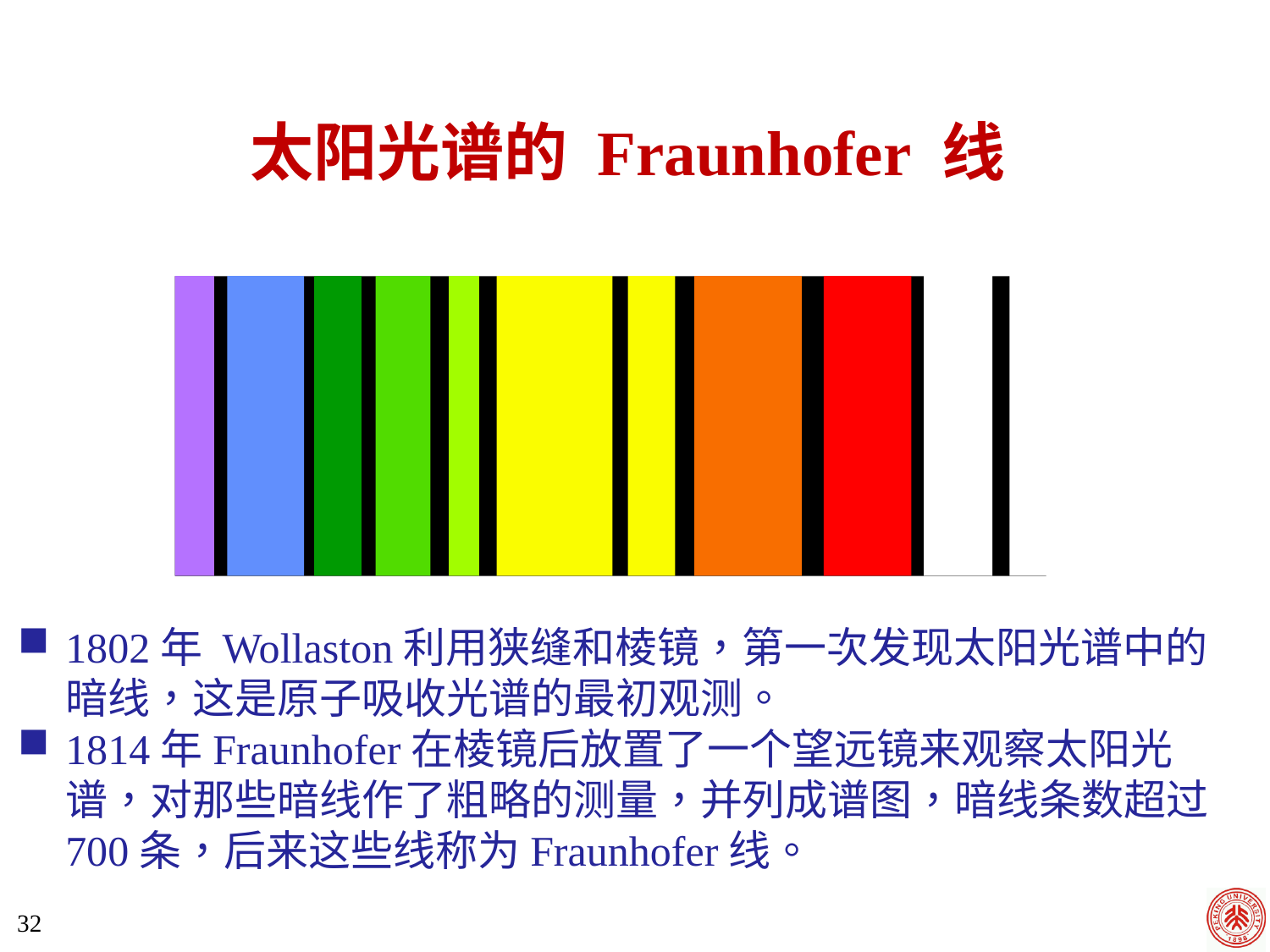

太阳光谱的 Fraunhofer 线

1802年 Wollaston利用狭缝和棱镜，第一次发现太阳光谱中的暗线，这是原子吸收光谱的最初观测。
1814年Fraunhofer在棱镜后放置了一个望远镜来观察太阳光谱，对那些暗线作了粗略的测量，并列成谱图，暗线条数超过700条，后来这些线称为Fraunhofer线。
32